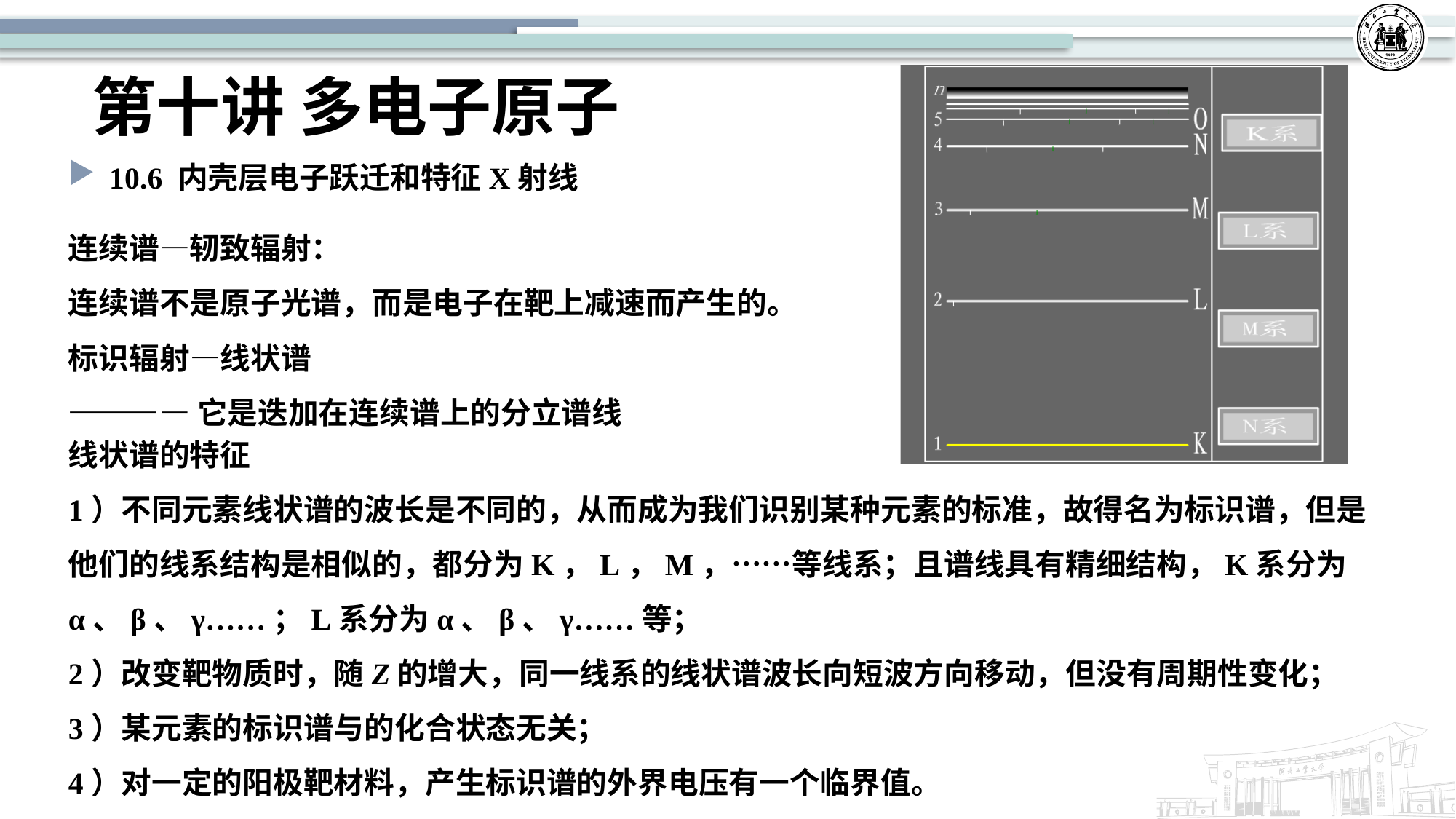

# 第十讲 多电子原子
10.6 内壳层电子跃迁和特征X射线
连续谱—轫致辐射：
连续谱不是原子光谱，而是电子在靶上减速而产生的。
标识辐射—线状谱
————它是迭加在连续谱上的分立谱线
线状谱的特征
1）不同元素线状谱的波长是不同的，从而成为我们识别某种元素的标准，故得名为标识谱，但是他们的线系结构是相似的，都分为K，L，M，……等线系；且谱线具有精细结构，K系分为α、β、γ……；L系分为α、β、γ……等；
2）改变靶物质时，随Z的增大，同一线系的线状谱波长向短波方向移动，但没有周期性变化；
3）某元素的标识谱与的化合状态无关；
4）对一定的阳极靶材料，产生标识谱的外界电压有一个临界值。